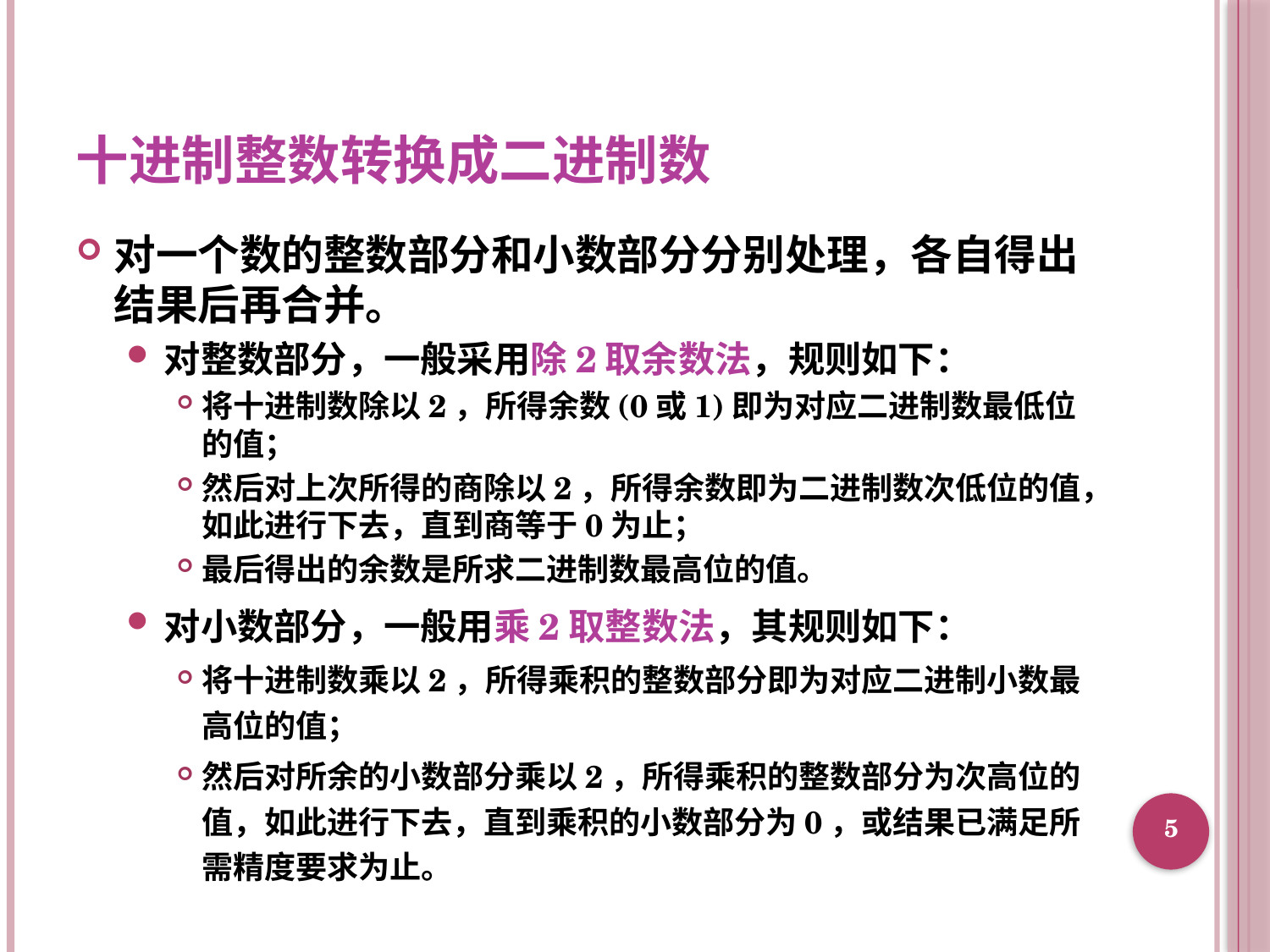

# 十进制整数转换成二进制数
对一个数的整数部分和小数部分分别处理，各自得出结果后再合并。
对整数部分，一般采用除2取余数法，规则如下：
将十进制数除以2，所得余数(0或1)即为对应二进制数最低位的值；
然后对上次所得的商除以2，所得余数即为二进制数次低位的值，如此进行下去，直到商等于0为止；
最后得出的余数是所求二进制数最高位的值。
对小数部分，一般用乘2取整数法，其规则如下：
将十进制数乘以2，所得乘积的整数部分即为对应二进制小数最高位的值；
然后对所余的小数部分乘以2，所得乘积的整数部分为次高位的值，如此进行下去，直到乘积的小数部分为0，或结果已满足所需精度要求为止。

5